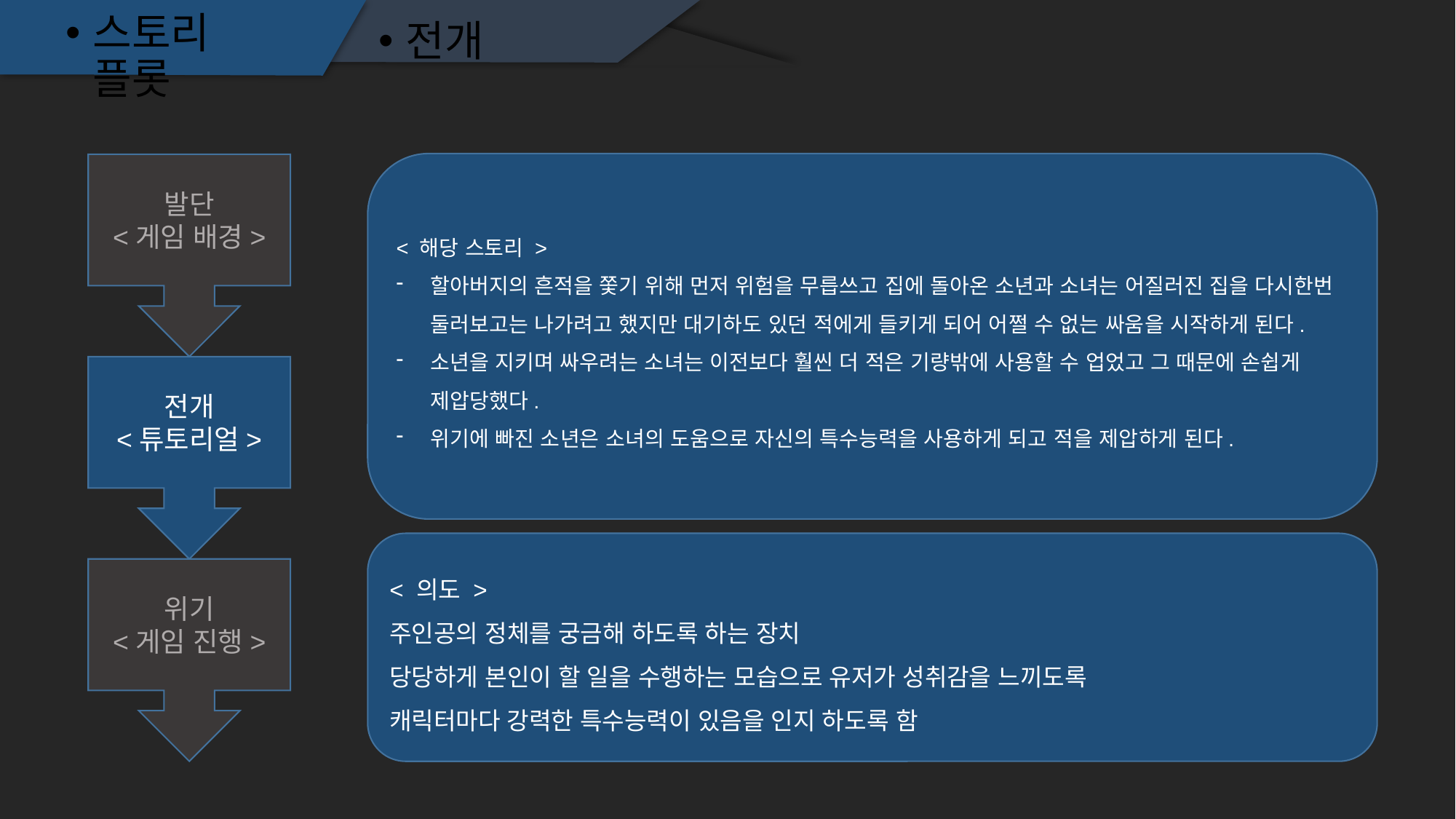

스토리 플롯
전개
< 해당 스토리 >
할아버지의 흔적을 쫓기 위해 먼저 위험을 무릅쓰고 집에 돌아온 소년과 소녀는 어질러진 집을 다시한번 둘러보고는 나가려고 했지만 대기하도 있던 적에게 들키게 되어 어쩔 수 없는 싸움을 시작하게 된다.
소년을 지키며 싸우려는 소녀는 이전보다 훨씬 더 적은 기량밖에 사용할 수 업었고 그 때문에 손쉽게 제압당했다.
위기에 빠진 소년은 소녀의 도움으로 자신의 특수능력을 사용하게 되고 적을 제압하게 된다.
발단
<게임 배경>
전개
<튜토리얼>
< 의도 >
주인공의 정체를 궁금해 하도록 하는 장치
당당하게 본인이 할 일을 수행하는 모습으로 유저가 성취감을 느끼도록
캐릭터마다 강력한 특수능력이 있음을 인지 하도록 함
위기
<게임 진행>